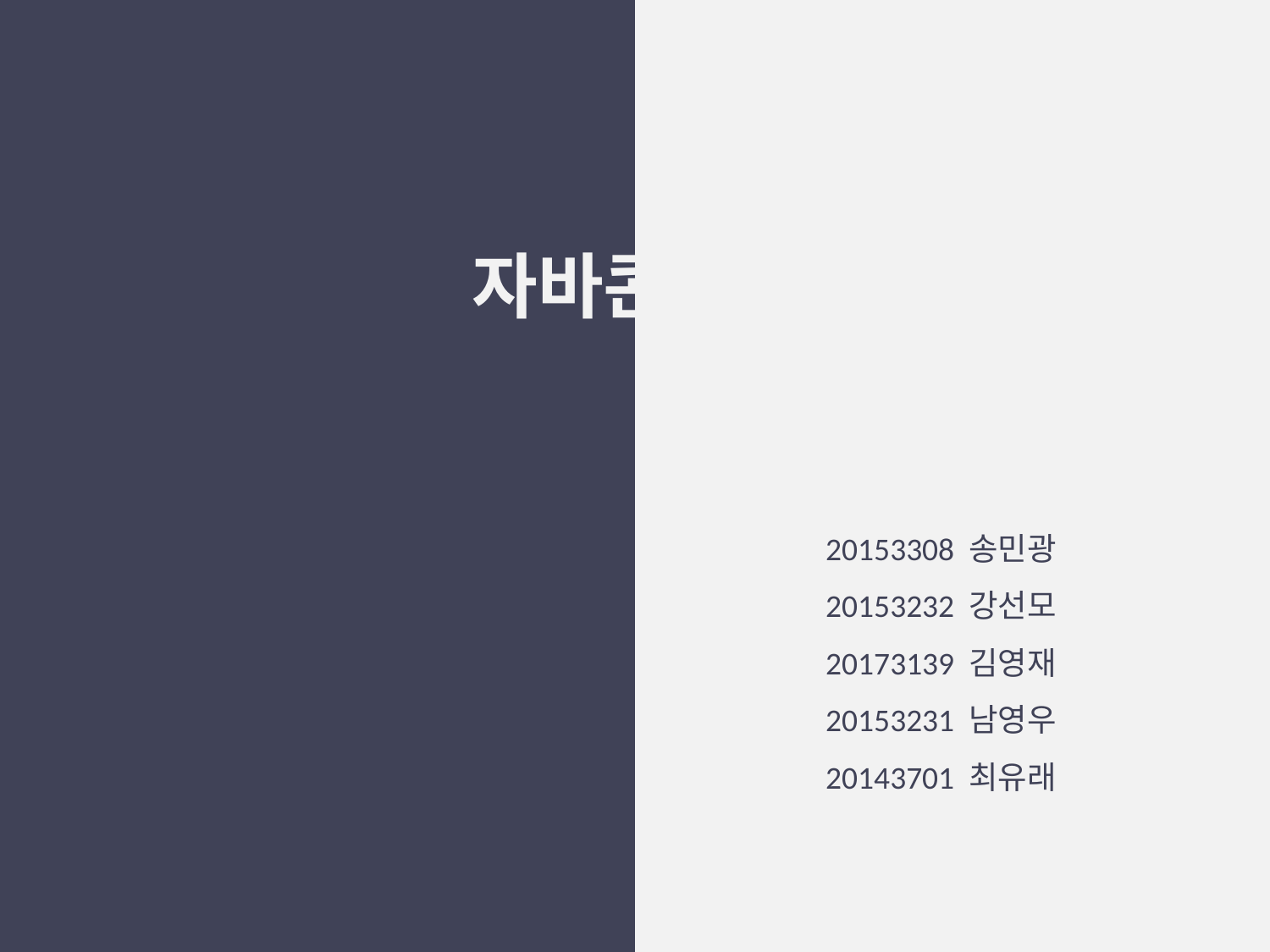

자바콘서트
20153308 송민광
20153232 강선모
20173139 김영재
20153231 남영우
20143701 최유래